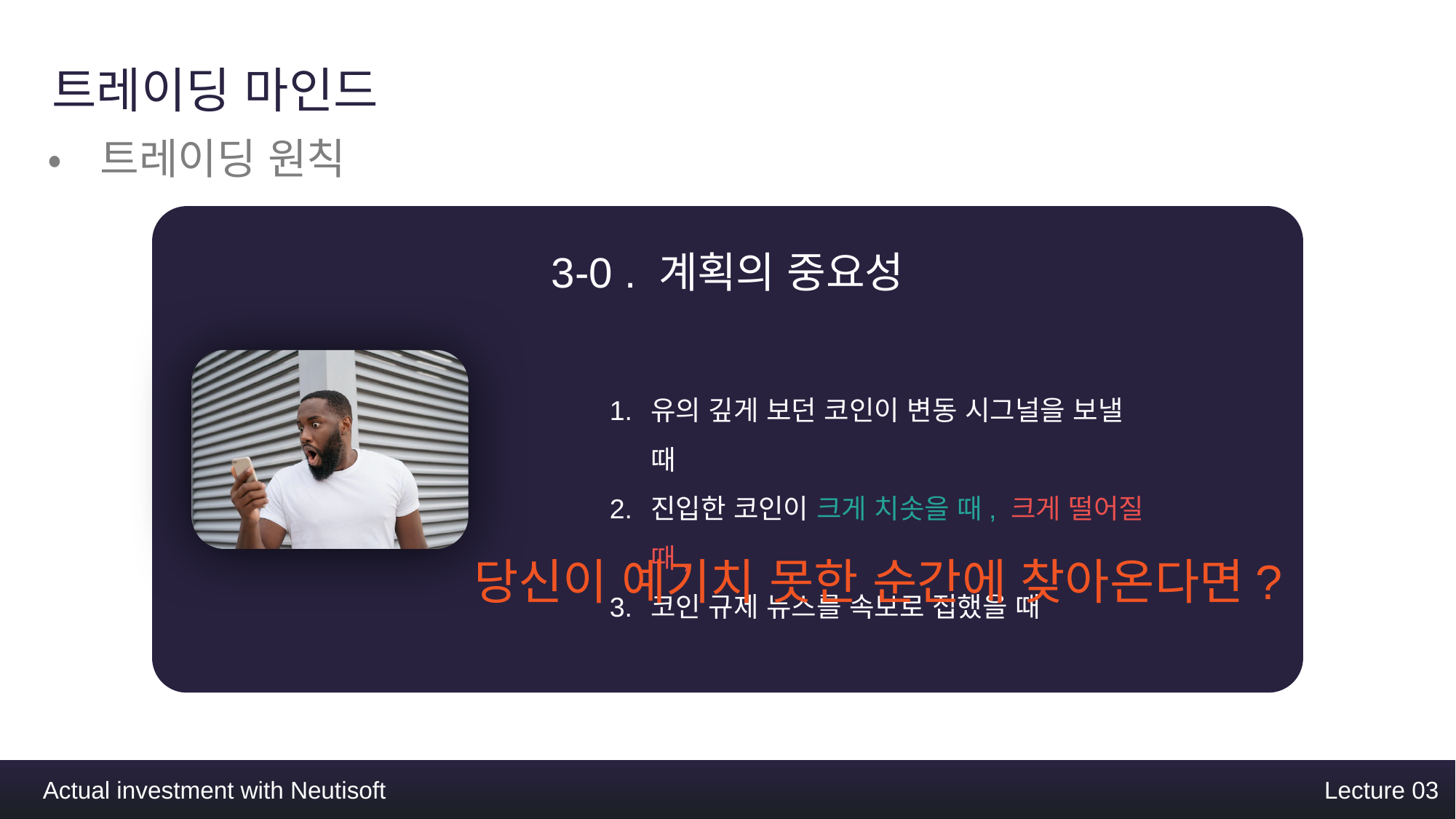

트레이딩 마인드
•트레이딩 원칙

3-0 . 계획의 중요성

유의 깊게 보던 코인이 변동 시그널을 보낼 때
진입한 코인이 크게 치솟을 때, 크게 떨어질 때,
코인 규제 뉴스를 속보로 접했을 때
당신이 예기치 못한 순간에 찾아온다면?

Actual investment with Neutisoft
Lecture 03